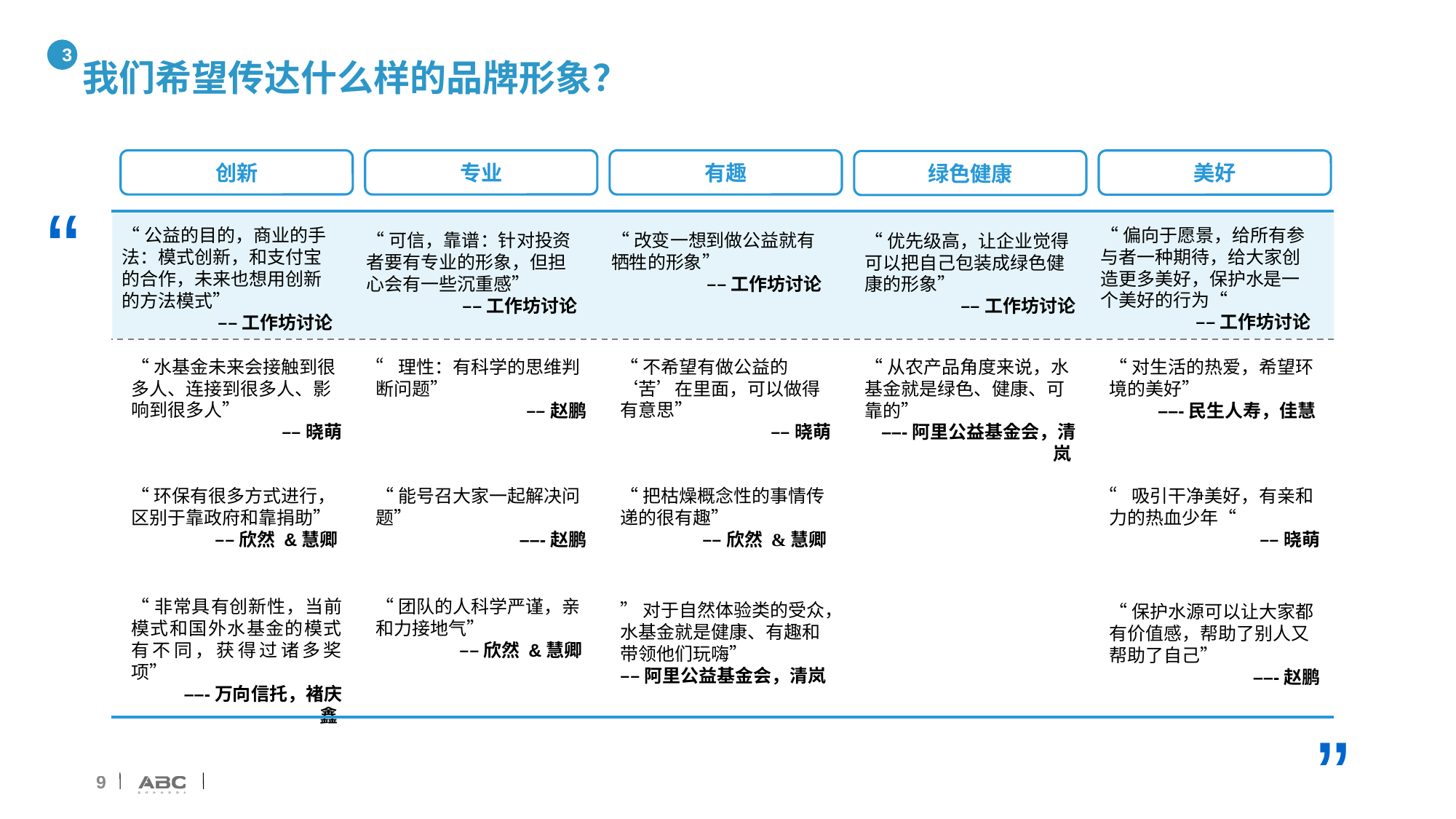

3
# 我们希望传达什么样的品牌形象？
创新
专业
有趣
美好
绿色健康
“

“偏向于愿景，给所有参与者一种期待，给大家创造更多美好，保护水是一个美好的行为“
––工作坊讨论
“公益的目的，商业的手法：模式创新，和支付宝的合作，未来也想用创新的方法模式”
––工作坊讨论
“可信，靠谱：针对投资者要有专业的形象，但担心会有一些沉重感”
––工作坊讨论
“改变一想到做公益就有牺牲的形象”
––工作坊讨论
“优先级高，让企业觉得可以把自己包装成绿色健康的形象”
––工作坊讨论
“水基金未来会接触到很多人、连接到很多人、影响到很多人”
––晓萌
“理性：有科学的思维判断问题”
––赵鹏
“不希望有做公益的‘苦’在里面，可以做得有意思”
––晓萌
“从农产品角度来说，水基金就是绿色、健康、可靠的”
––-阿里公益基金会，清岚
“对生活的热爱，希望环境的美好”
 ––-民生人寿，佳慧

“环保有很多方式进行，区别于靠政府和靠捐助”
––欣然 &慧卿
“能号召大家一起解决问题”
––-赵鹏

“把枯燥概念性的事情传递的很有趣”
––欣然 &慧卿
“吸引干净美好，有亲和力的热血少年“
––晓萌
“团队的人科学严谨，亲和力接地气”
––欣然 &慧卿
“非常具有创新性，当前模式和国外水基金的模式有不同，获得过诸多奖项”
       ––-万向信托，褚庆鑫
”对于自然体验类的受众，水基金就是健康、有趣和带领他们玩嗨”
––阿里公益基金会，清岚
“保护水源可以让大家都有价值感，帮助了别人又帮助了自己”
 ––-赵鹏

”

9